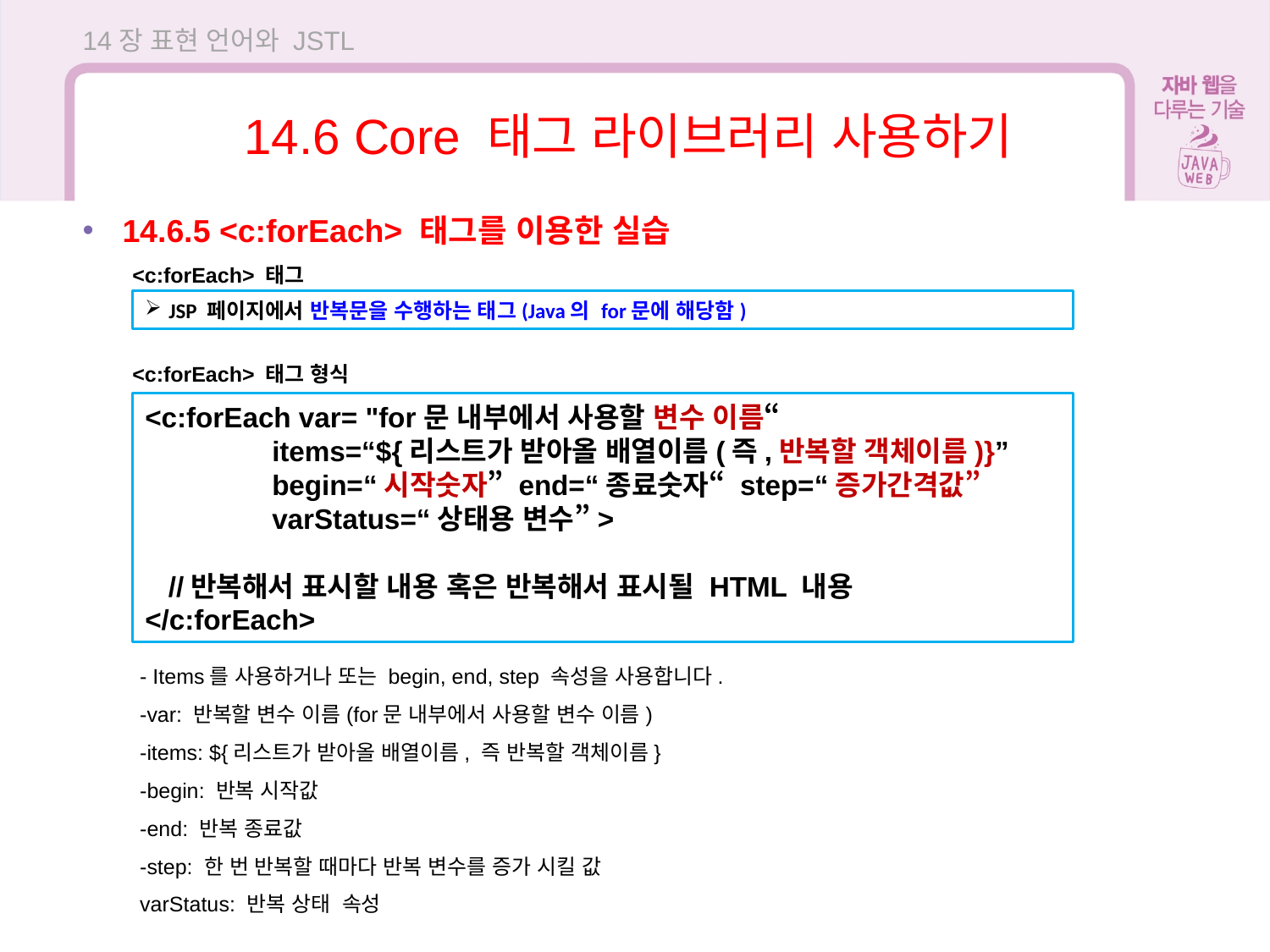

14장 표현 언어와 JSTL
14.6 Core 태그 라이브러리 사용하기
14.6.5 <c:forEach> 태그를 이용한 실습
<c:forEach> 태그
JSP 페이지에서 반복문을 수행하는 태그(Java의 for문에 해당함)
<c:forEach> 태그 형식
<c:forEach var= "for문 내부에서 사용할 변수 이름“
	items=“${리스트가 받아올 배열이름(즉,반복할 객체이름)}”
	begin=“시작숫자” end=“종료숫자“ step=“증가간격값”
	varStatus=“상태용 변수”>

   //반복해서 표시할 내용 혹은 반복해서 표시될 HTML 내용
</c:forEach>
- Items를 사용하거나 또는 begin, end, step 속성을 사용합니다.
-var: 반복할 변수 이름(for문 내부에서 사용할 변수 이름)
-items: ${리스트가 받아올 배열이름, 즉 반복할 객체이름}
-begin: 반복 시작값
-end: 반복 종료값
-step: 한 번 반복할 때마다 반복 변수를 증가 시킬 값
varStatus: 반복 상태  속성